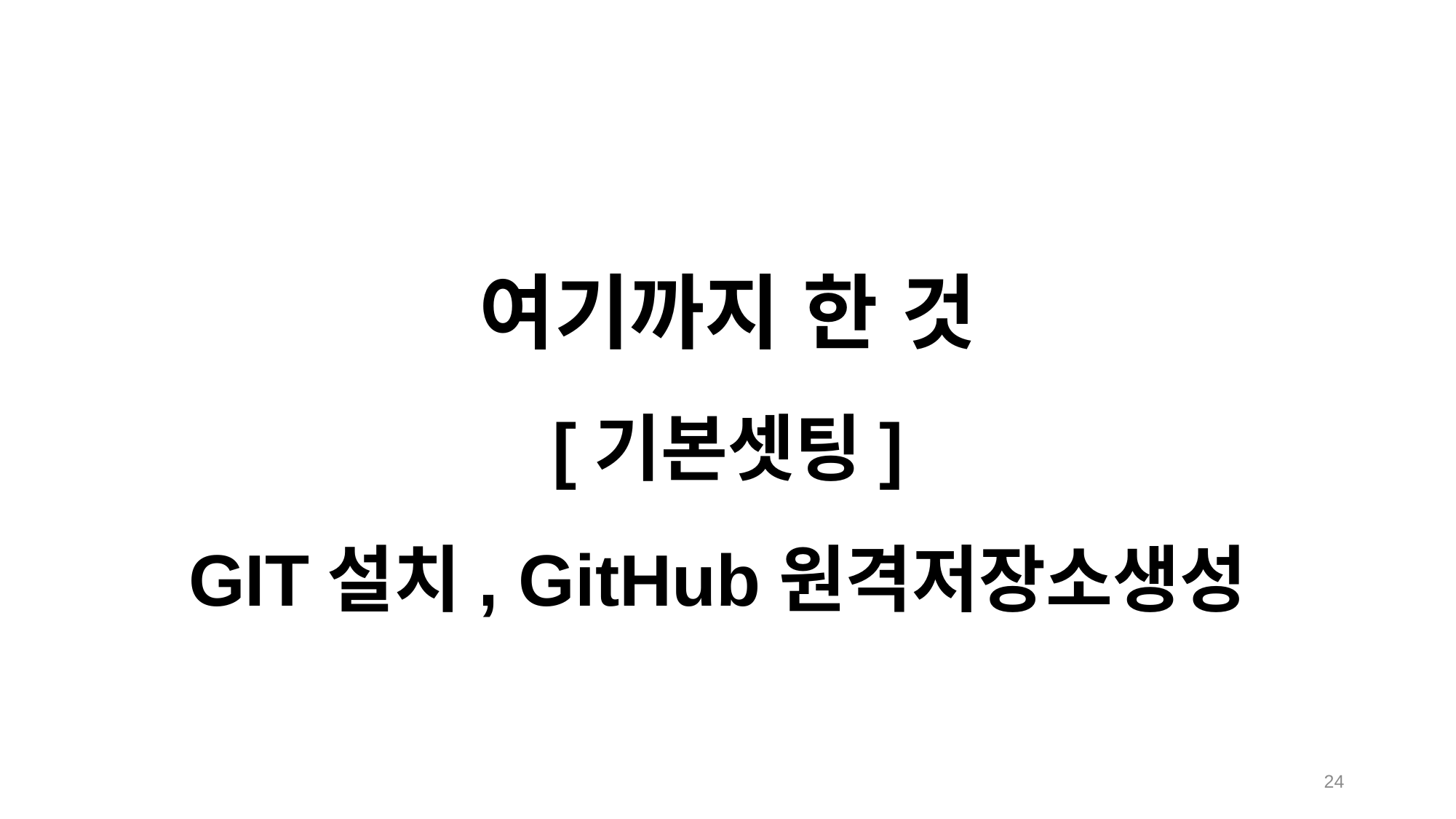

여기까지 한 것
[기본셋팅]
GIT설치, GitHub원격저장소생성
24